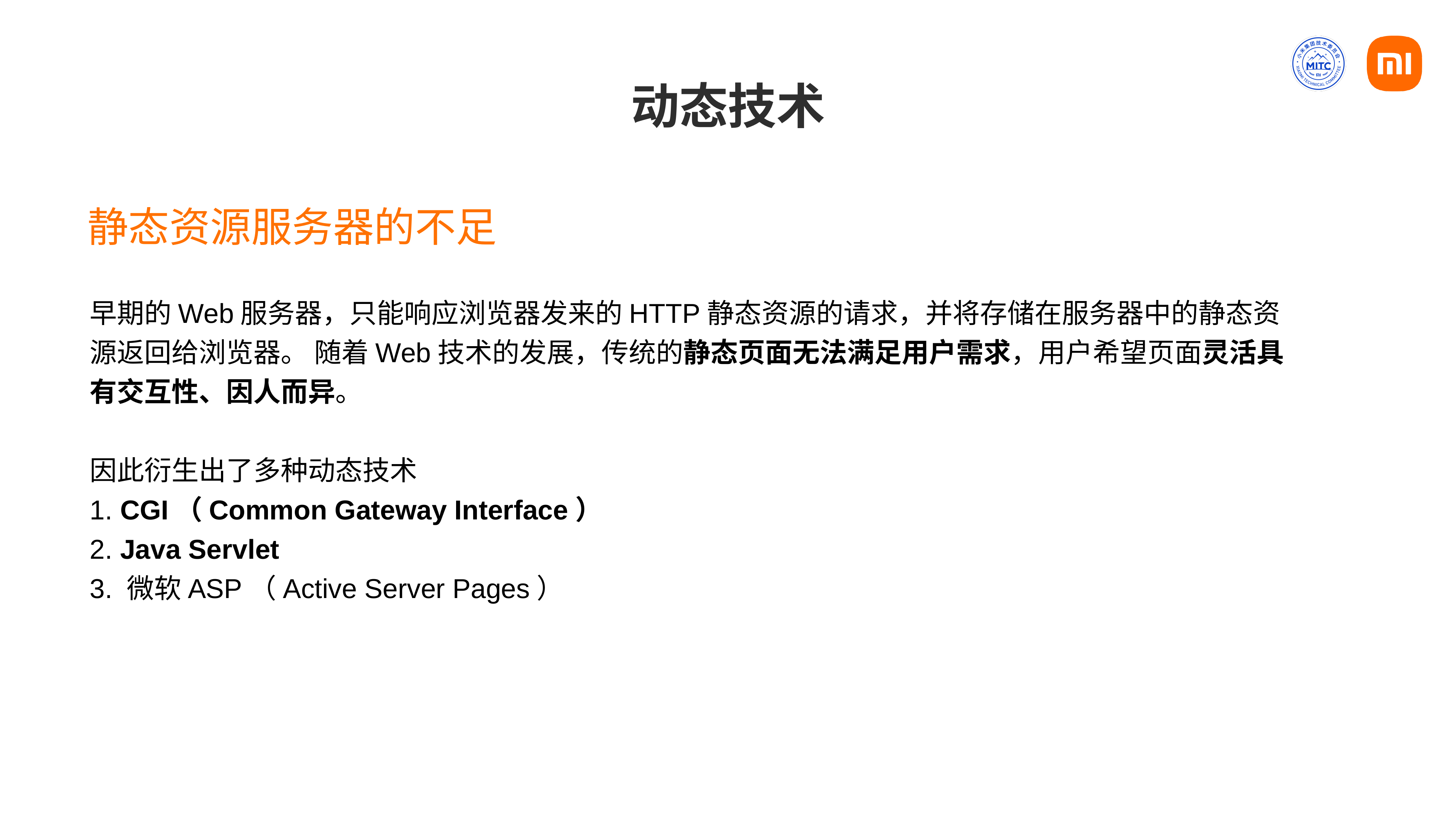

# 动态技术
静态资源服务器的不足
早期的Web服务器，只能响应浏览器发来的HTTP静态资源的请求，并将存储在服务器中的静态资源返回给浏览器。 随着Web技术的发展，传统的静态页面无法满足用户需求，用户希望页面灵活具有交互性、因人而异。

因此衍生出了多种动态技术
1. CGI（Common Gateway Interface）
2. Java Servlet
3. 微软ASP（Active Server Pages）